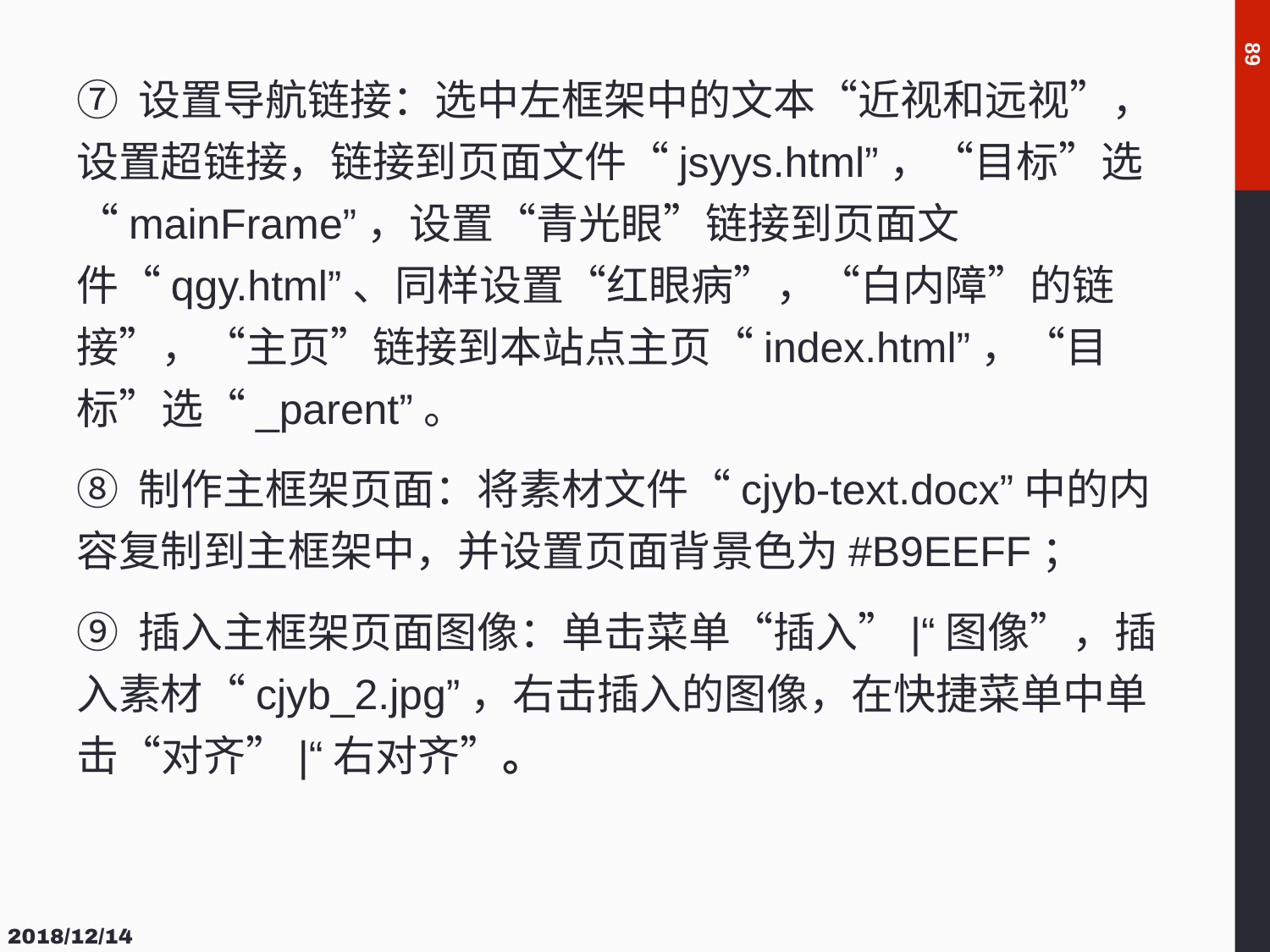

89
⑦ 设置导航链接：选中左框架中的文本“近视和远视”，设置超链接，链接到页面文件“jsyys.html”，“目标”选“mainFrame”，设置“青光眼”链接到页面文件“qgy.html”、同样设置“红眼病”，“白内障”的链接”，“主页”链接到本站点主页“index.html”，“目标”选“_parent”。
⑧ 制作主框架页面：将素材文件“cjyb-text.docx”中的内容复制到主框架中，并设置页面背景色为#B9EEFF；
⑨ 插入主框架页面图像：单击菜单“插入”|“图像”，插入素材“cjyb_2.jpg”，右击插入的图像，在快捷菜单中单击“对齐”|“右对齐”。

2018/12/14